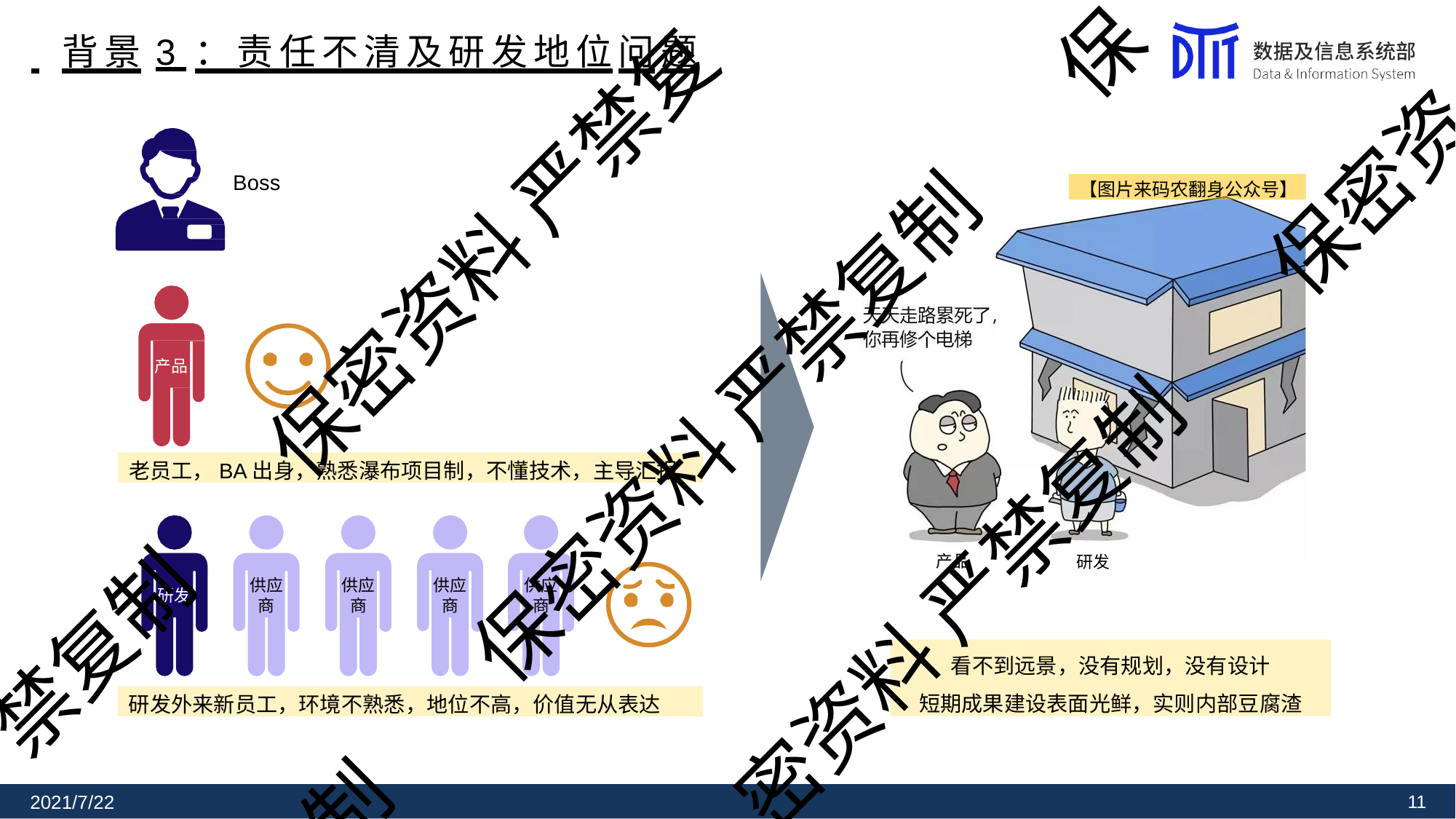

保
# 背景3 ：责任不清及研发地位问题

保密资
Boss

【图片来码农翻身公众号】
保密资料 严禁复

产品

保密资料 严禁复制
老员工，BA出身，熟悉瀑布项目制，不懂技术，主导汇报

产品
研发
密资料 严禁复制

供应 商
供应 商
供应 商
供应 商

研发

禁复制

看不到远景，没有规划，没有设计
短期成果建设表面光鲜，实则内部豆腐渣
研发外来新员工，环境不熟悉，地位不高，价值无从表达
制
2021/7/22
11